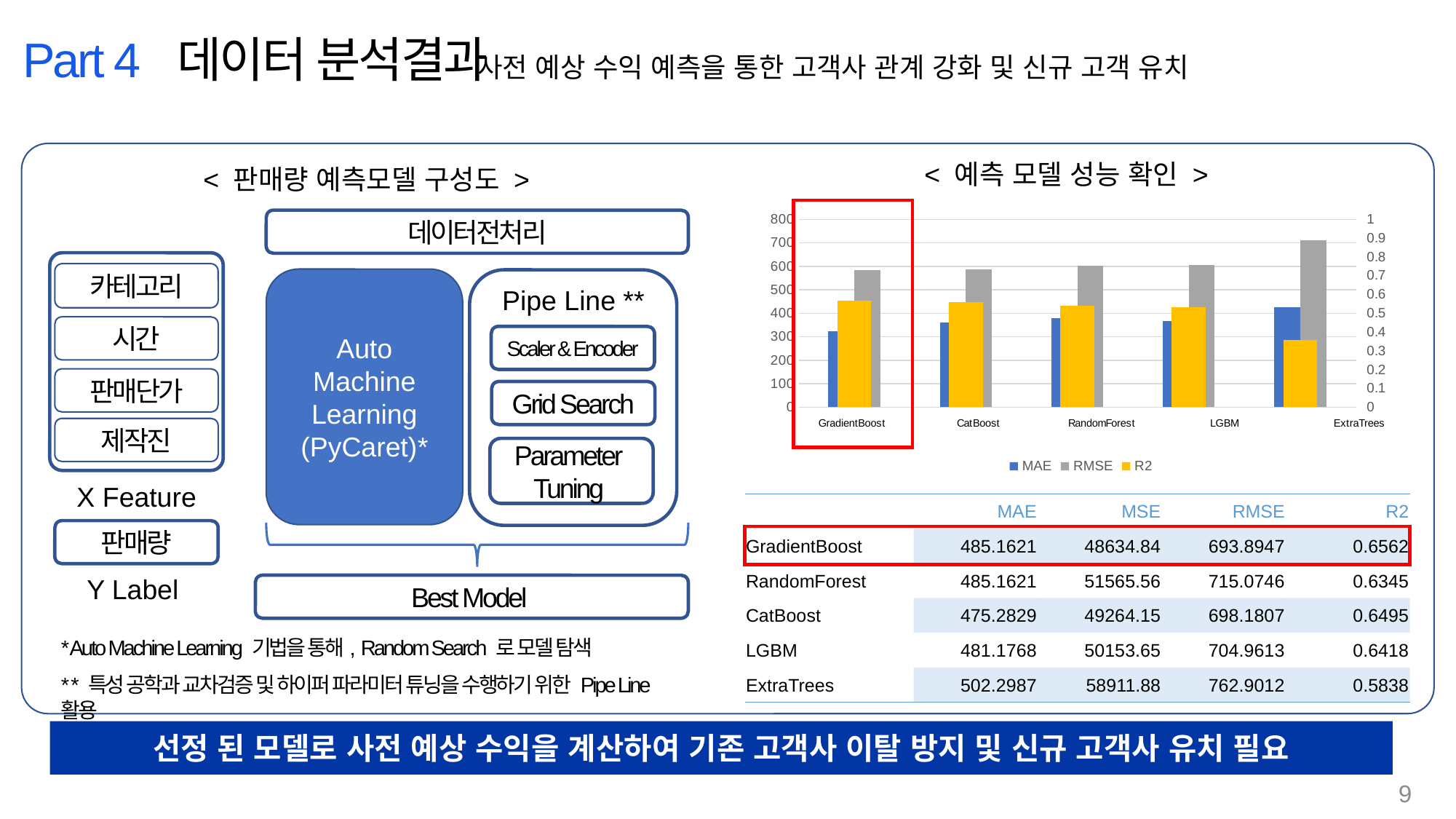

Part 4  데이터 분석결과
사전 예상 수익 예측을 통한 고객사 관계 강화 및 신규 고객 유치

< 예측 모델 성능 확인 >
< 판매량 예측모델 구성도 >

### Chart

| Category | MAE | RMSE | R2 |
|---|---|---|---|
| RandomForest | 324.6697 | 583.5075 | 0.5676 |
| CatBoost | 359.8561 | 588.6566 | 0.5588 |
| GradientBoost | 379.1629 | 602.6292 | 0.5398 |
| LGBM | 366.0139 | 605.4811 | 0.5341 |
| ExtraTrees | 425.2776 | 710.6772 | 0.3589 |
데이터전처리

카테고리
시간
판매단가
제작진
Auto Machine Learning
(PyCaret)*
Pipe Line **

Scaler & Encoder

Grid Search
Parameter
Tuning
X Feature
|  | MAE | MSE | RMSE | R2 |
| --- | --- | --- | --- | --- |
| GradientBoost | 485.1621 | 48634.84 | 693.8947 | 0.6562 |
| RandomForest | 485.1621 | 51565.56 | 715.0746 | 0.6345 |
| CatBoost | 475.2829 | 49264.15 | 698.1807 | 0.6495 |
| LGBM | 481.1768 | 50153.65 | 704.9613 | 0.6418 |
| ExtraTrees | 502.2987 | 58911.88 | 762.9012 | 0.5838 |
판매량

Y Label
Best Model
* Auto Machine Learning 기법을 통해,  Random Search 로 모델 탐색
* * 특성 공학과 교차검증 및 하이퍼 파라미터 튜닝을 수행하기 위한 Pipe Line 활용
선정 된 모델로 사전 예상 수익을 계산하여 기존 고객사 이탈 방지 및 신규 고객사 유치 필요
9